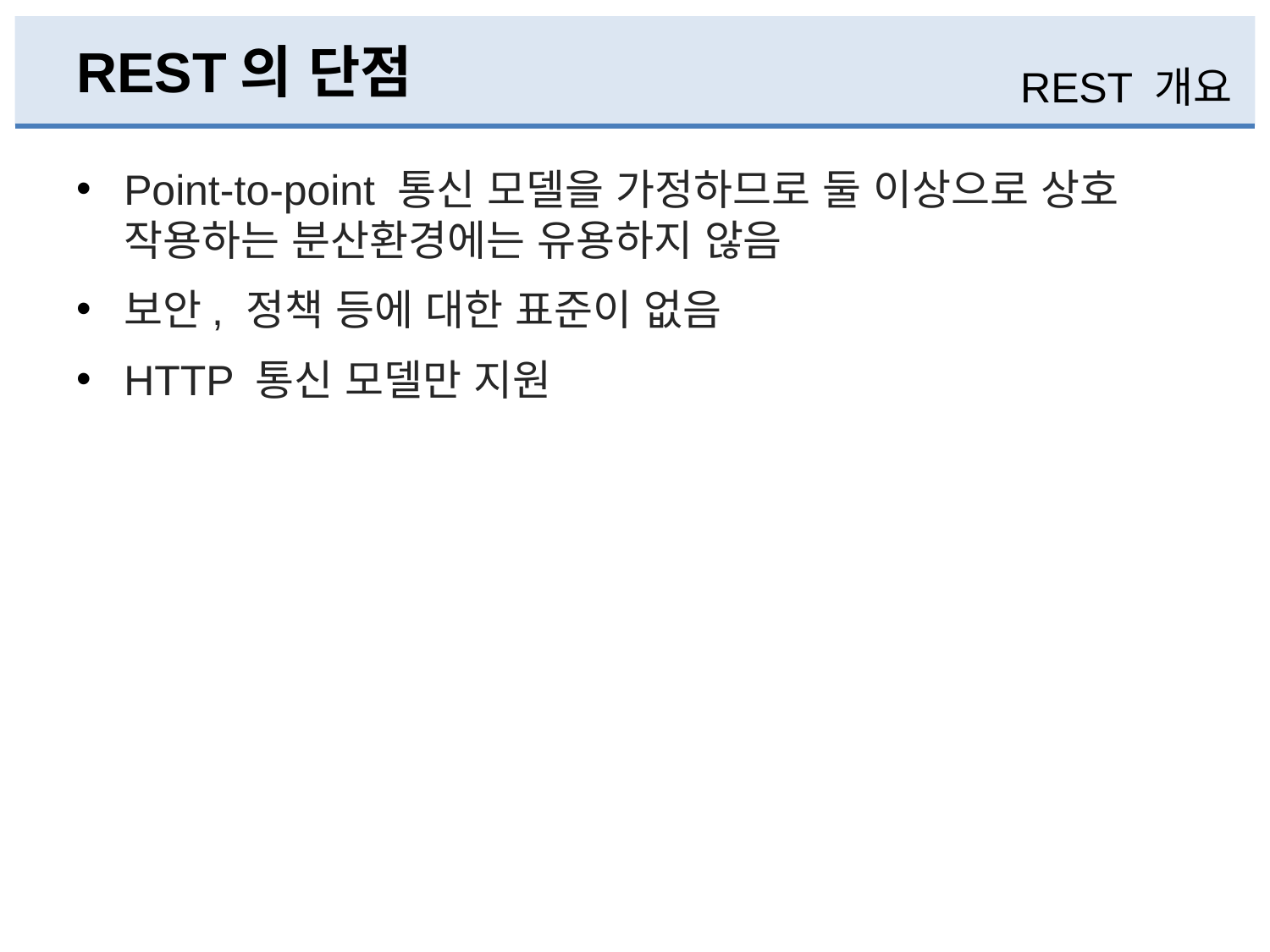

# REST의 단점
REST 개요
Point-to-point 통신 모델을 가정하므로 둘 이상으로 상호 작용하는 분산환경에는 유용하지 않음
보안, 정책 등에 대한 표준이 없음
HTTP 통신 모델만 지원